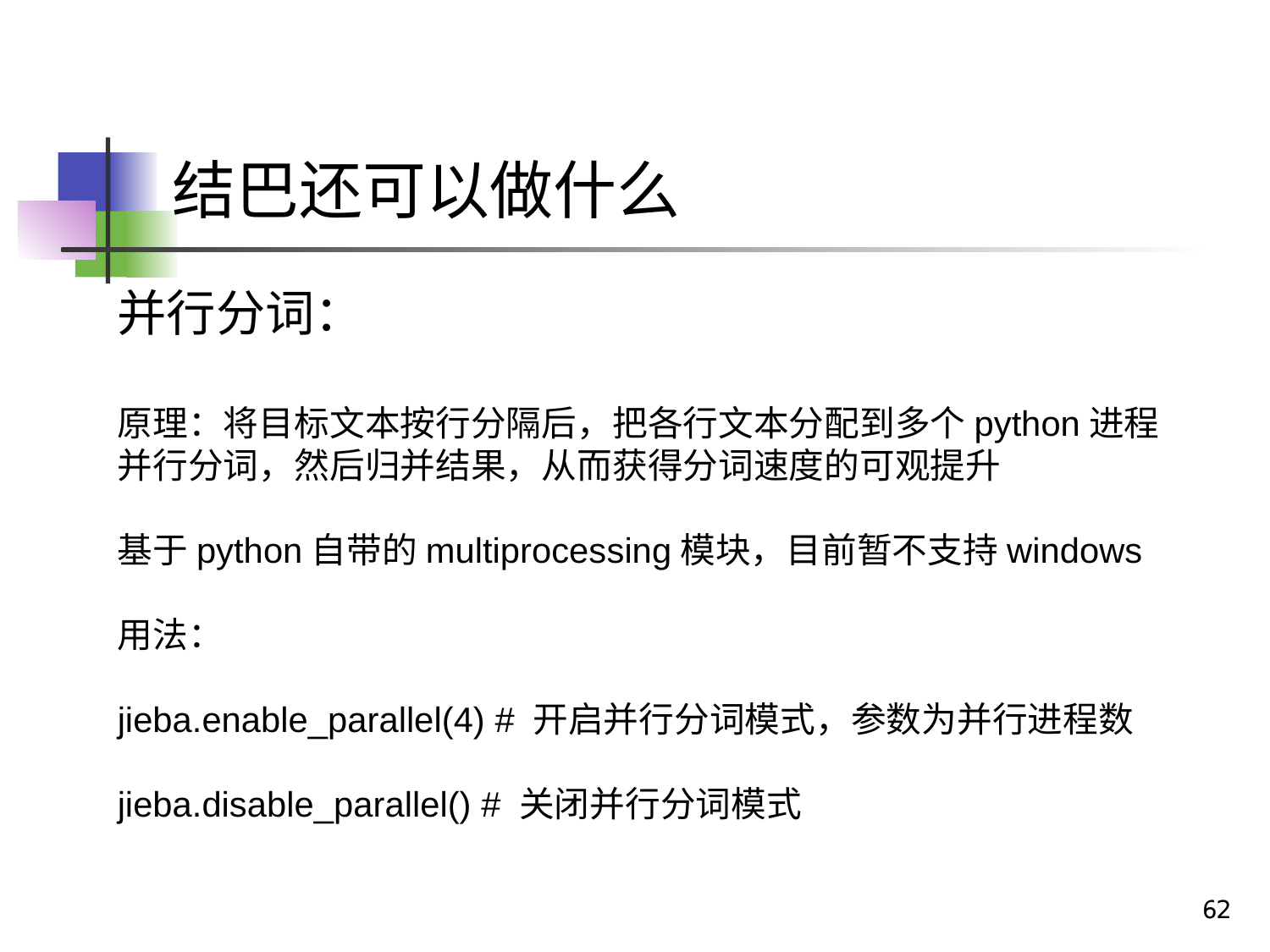

# 结巴还可以做什么
并行分词：

原理：将目标文本按行分隔后，把各行文本分配到多个python进程并行分词，然后归并结果，从而获得分词速度的可观提升

基于python自带的multiprocessing模块，目前暂不支持windows

用法：

jieba.enable_parallel(4) # 开启并行分词模式，参数为并行进程数

jieba.disable_parallel() # 关闭并行分词模式
62